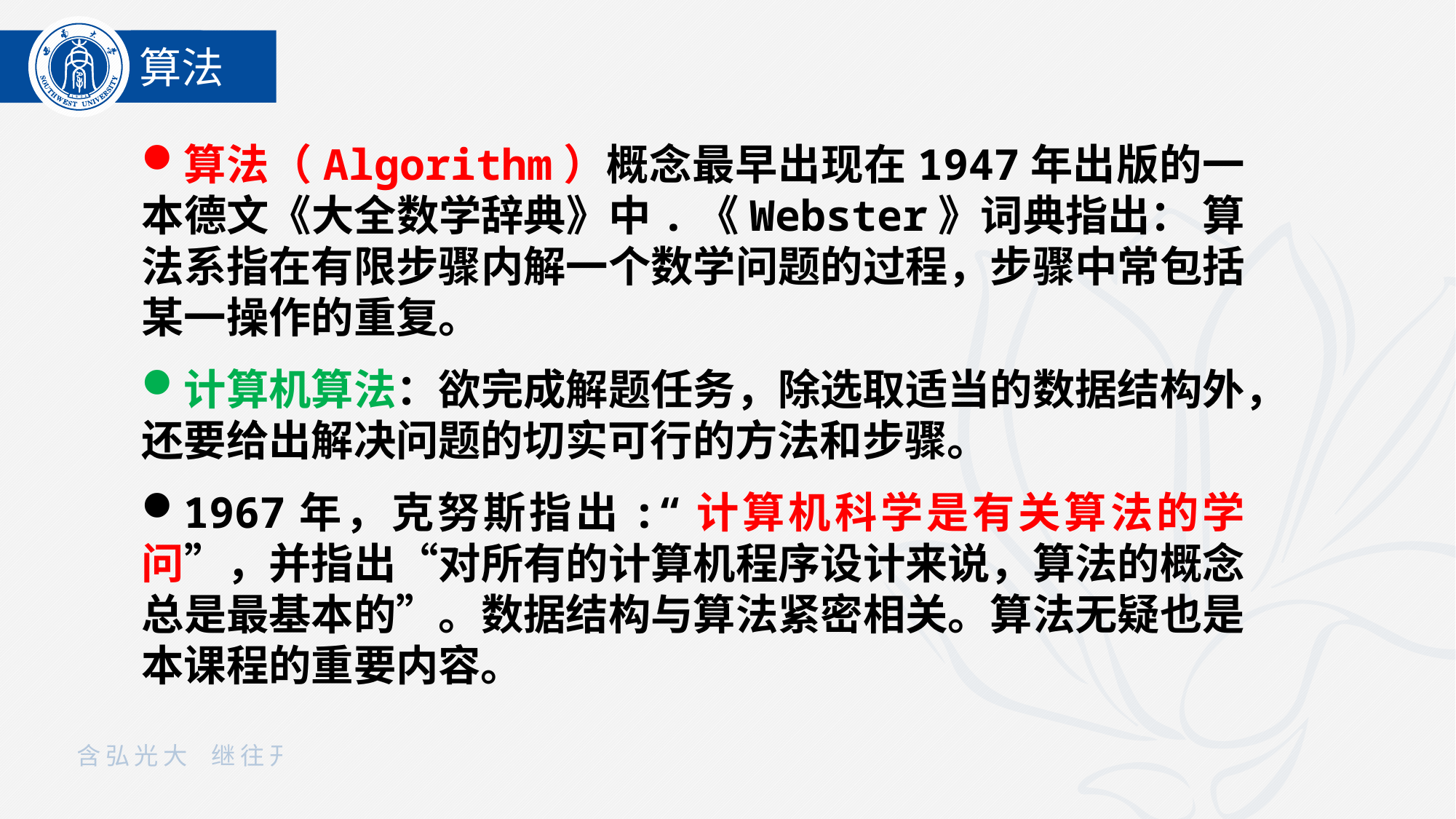

算法
算法（Algorithm）概念最早出现在1947年出版的一本德文《大全数学辞典》中.《Webster》词典指出： 算法系指在有限步骤内解一个数学问题的过程，步骤中常包括某一操作的重复。
计算机算法：欲完成解题任务，除选取适当的数据结构外，还要给出解决问题的切实可行的方法和步骤。
1967年，克努斯指出:“计算机科学是有关算法的学问”，并指出“对所有的计算机程序设计来说，算法的概念总是最基本的”。数据结构与算法紧密相关。算法无疑也是本课程的重要内容。